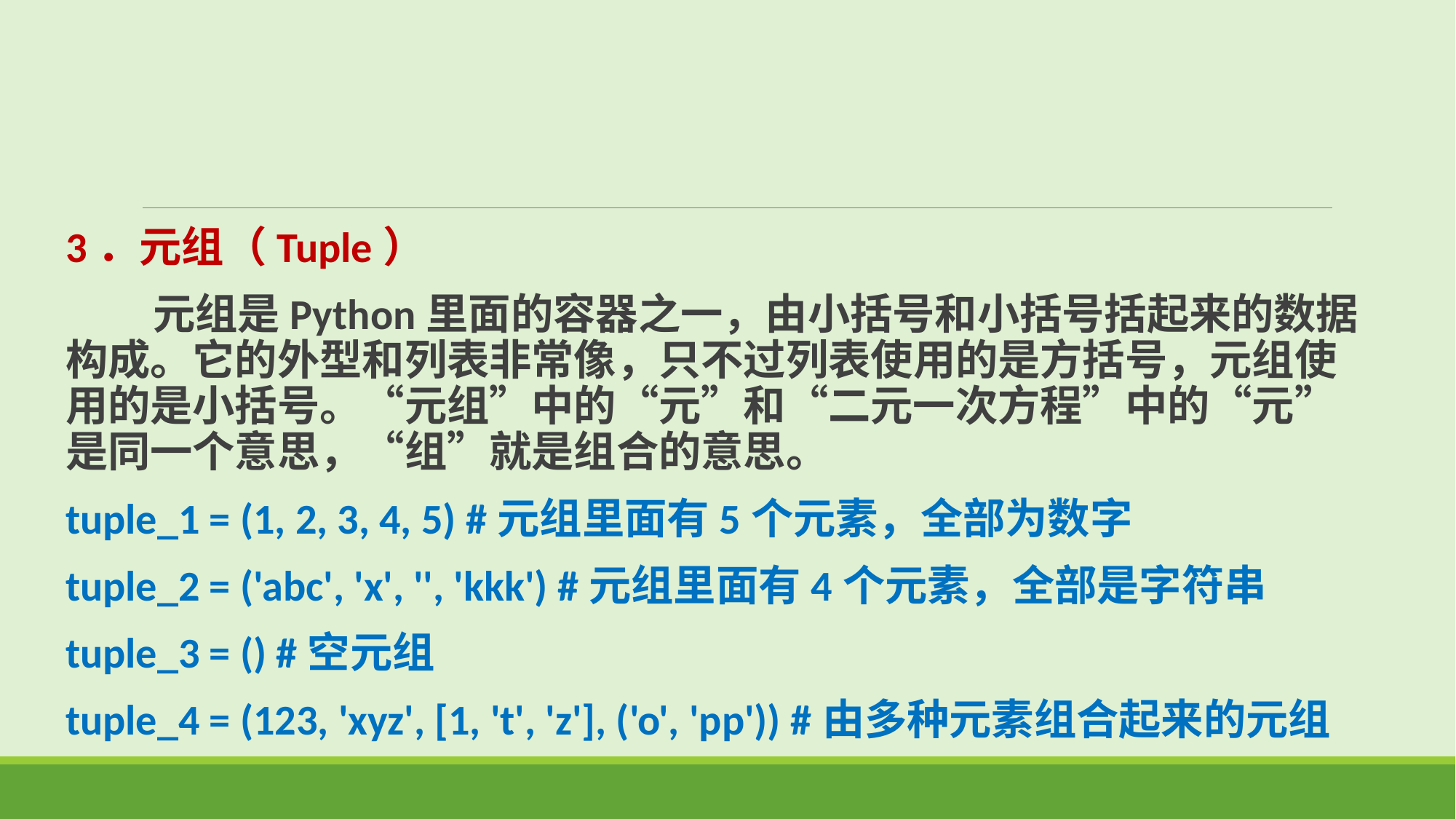

3．元组（Tuple）
        元组是Python里面的容器之一，由小括号和小括号括起来的数据构成。它的外型和列表非常像，只不过列表使用的是方括号，元组使用的是小括号。“元组”中的“元”和“二元一次方程”中的“元”是同一个意思，“组”就是组合的意思。
tuple_1 = (1, 2, 3, 4, 5) #元组里面有5个元素，全部为数字
tuple_2 = ('abc', 'x', '', 'kkk') #元组里面有4个元素，全部是字符串
tuple_3 = () #空元组
tuple_4 = (123, 'xyz', [1, 't', 'z'], ('o', 'pp')) #由多种元素组合起来的元组